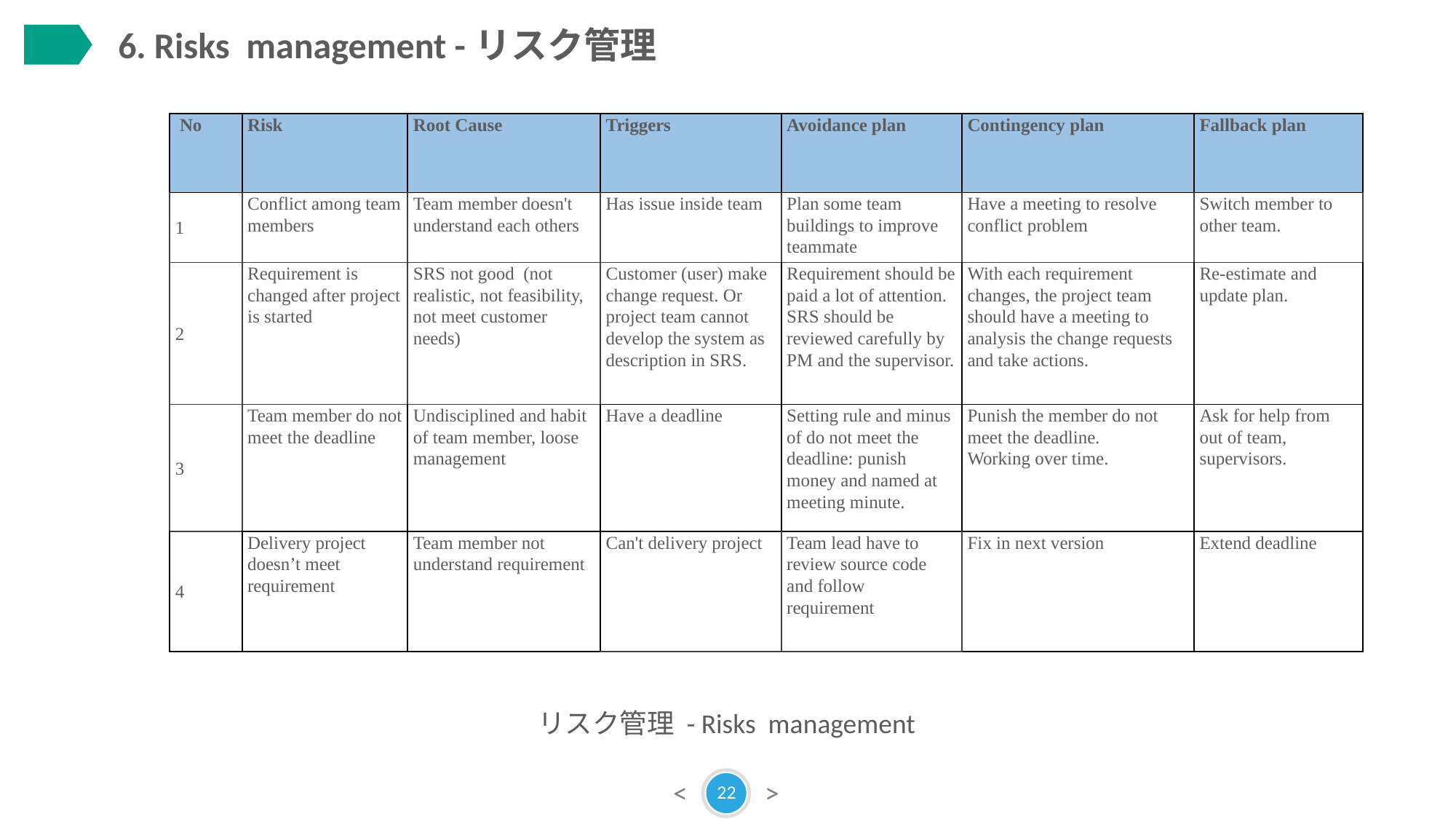

6. Risks  management -リスク管理
| No | Risk | Root Cause | Triggers | Avoidance plan | Contingency plan | Fallback plan |
| --- | --- | --- | --- | --- | --- | --- |
| 1 | Conflict among team members | Team member doesn't understand each others | Has issue inside team | Plan some team buildings to improve teammate | Have a meeting to resolve conflict problem | Switch member to other team. |
| 2 | Requirement is changed after project is started | SRS not good (not realistic, not feasibility, not meet customer needs) | Customer (user) make change request. Or project team cannot develop the system as description in SRS. | Requirement should be paid a lot of attention. SRS should be reviewed carefully by PM and the supervisor. | With each requirement changes, the project team should have a meeting to analysis the change requests and take actions. | Re-estimate and update plan. |
| 3 | Team member do not meet the deadline | Undisciplined and habit of team member, loose management | Have a deadline | Setting rule and minus of do not meet the deadline: punish money and named at meeting minute. | Punish the member do not meet the deadline. Working over time. | Ask for help from out of team, supervisors. |
| 4 | Delivery project doesn’t meet requirement | Team member not understand requirement | Can't delivery project | Team lead have to review source code and follow requirement | Fix in next version | Extend deadline |
リスク管理 - Risks  management
22